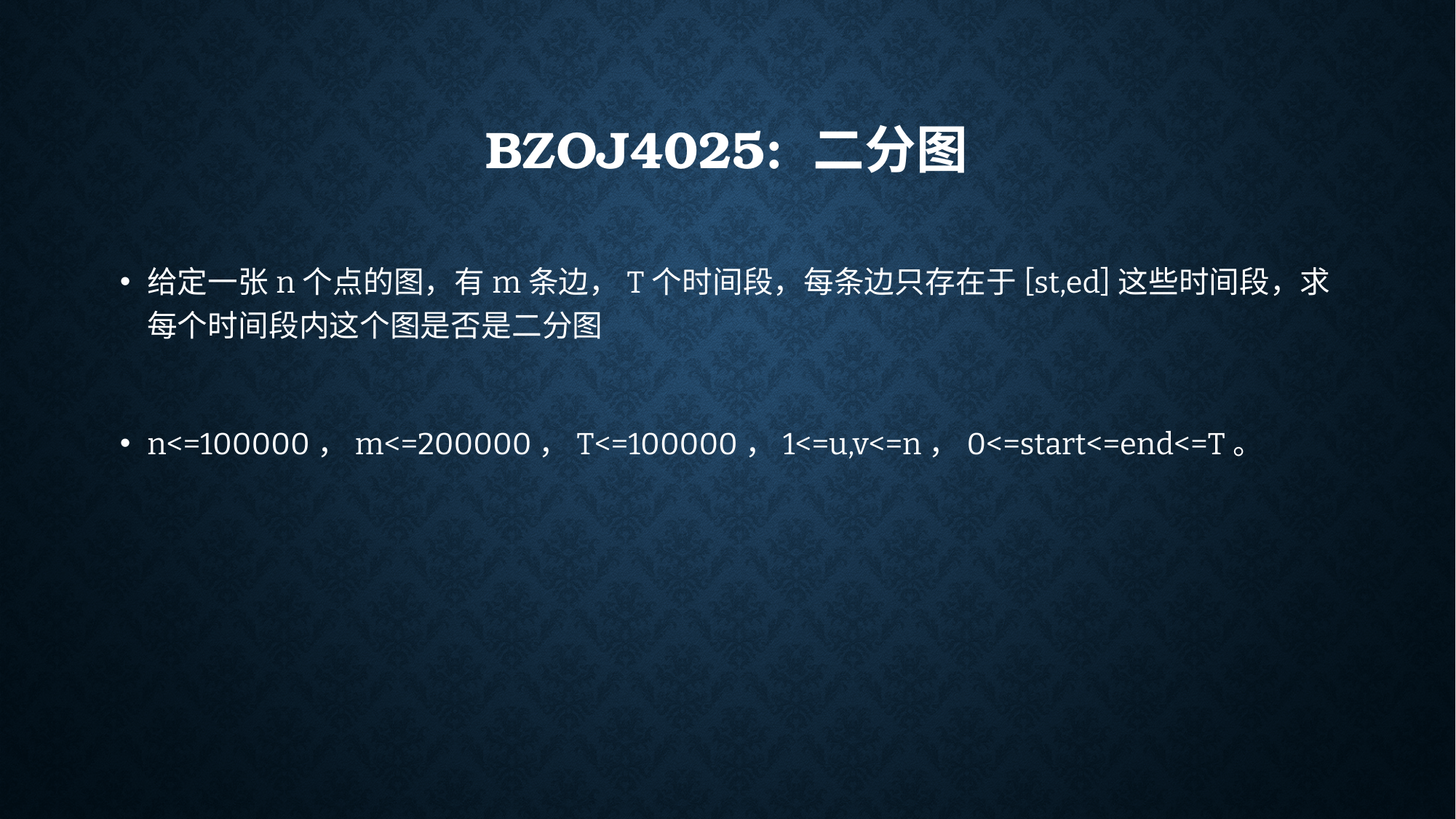

# BZOJ4025: 二分图
给定一张n个点的图，有m条边，T个时间段，每条边只存在于[st,ed]这些时间段，求每个时间段内这个图是否是二分图

n<=100000，m<=200000，T<=100000，1<=u,v<=n，0<=start<=end<=T。